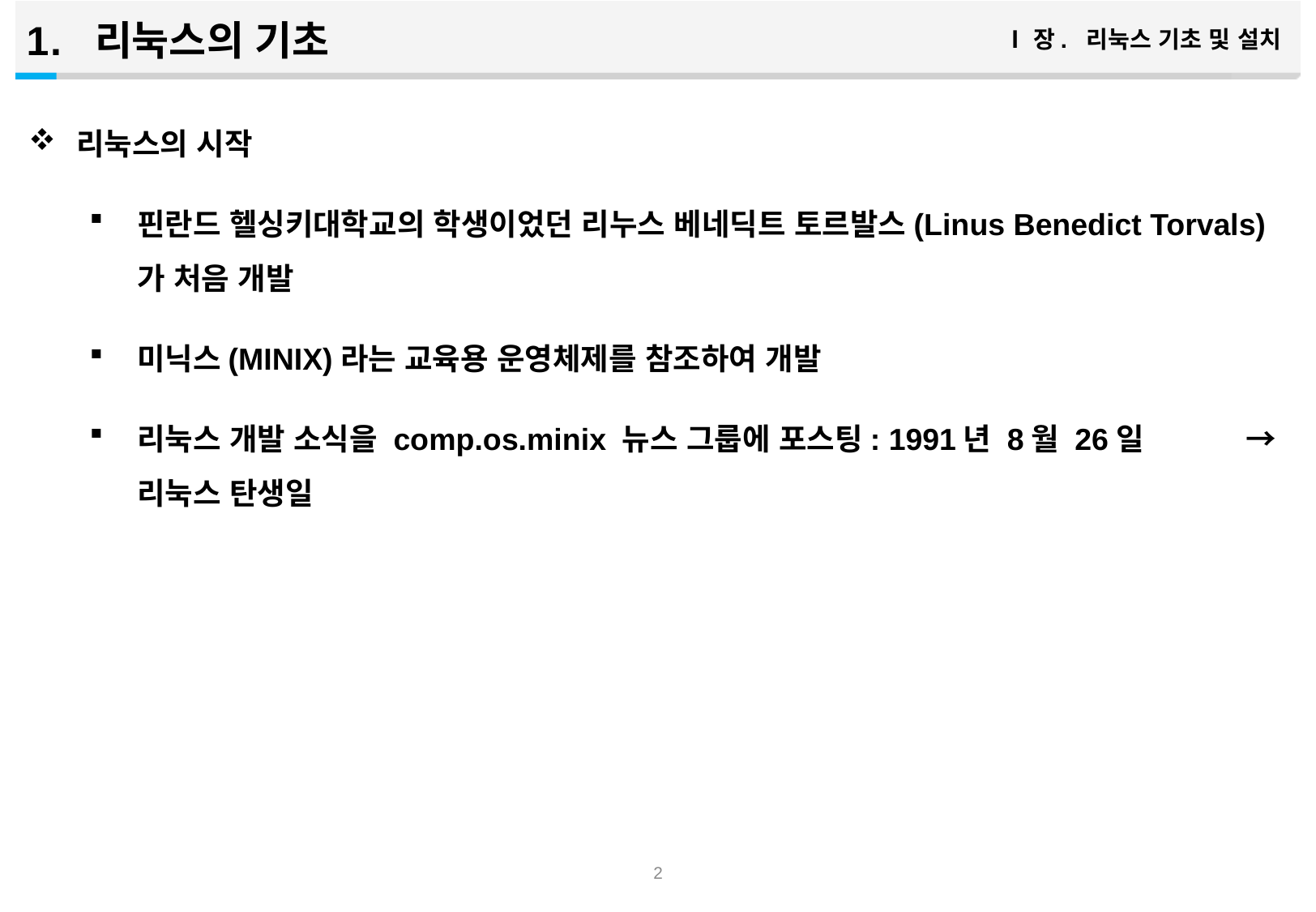

리눅스의 기초
Ⅰ장.  리눅스 기초 및 설치
리눅스의 시작
핀란드 헬싱키대학교의 학생이었던 리누스 베네딕트 토르발스(Linus Benedict Torvals)가 처음 개발
미닉스(MINIX)라는 교육용 운영체제를 참조하여 개발
리눅스 개발 소식을 comp.os.minix 뉴스 그룹에 포스팅: 1991년 8월 26일            → 리눅스 탄생일
2